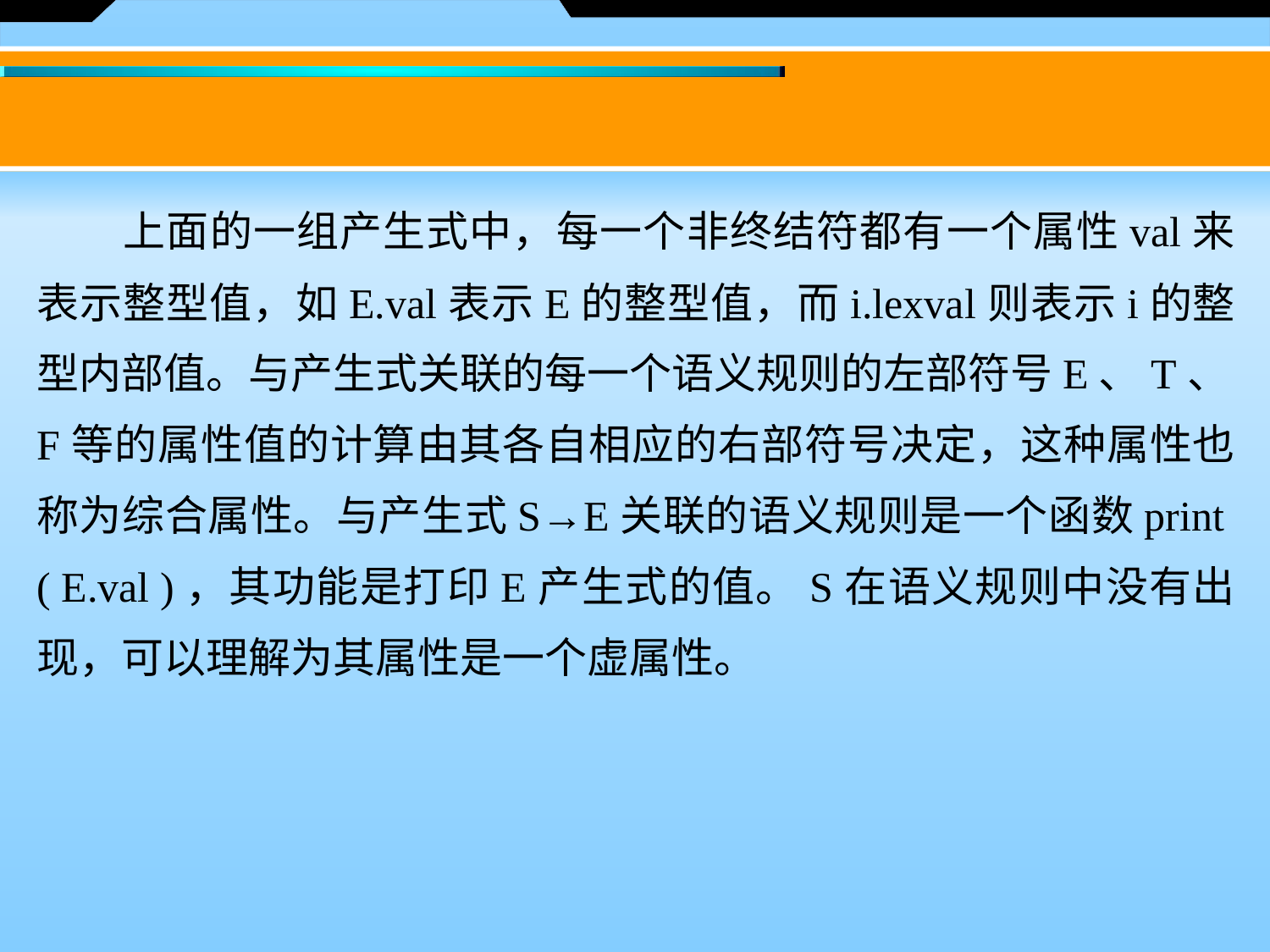

上面的一组产生式中，每一个非终结符都有一个属性val来表示整型值，如E.val表示E的整型值，而i.lexval则表示i的整型内部值。与产生式关联的每一个语义规则的左部符号E、T、F等的属性值的计算由其各自相应的右部符号决定，这种属性也称为综合属性。与产生式S→E关联的语义规则是一个函数print ( E.val )，其功能是打印E产生式的值。S在语义规则中没有出现，可以理解为其属性是一个虚属性。